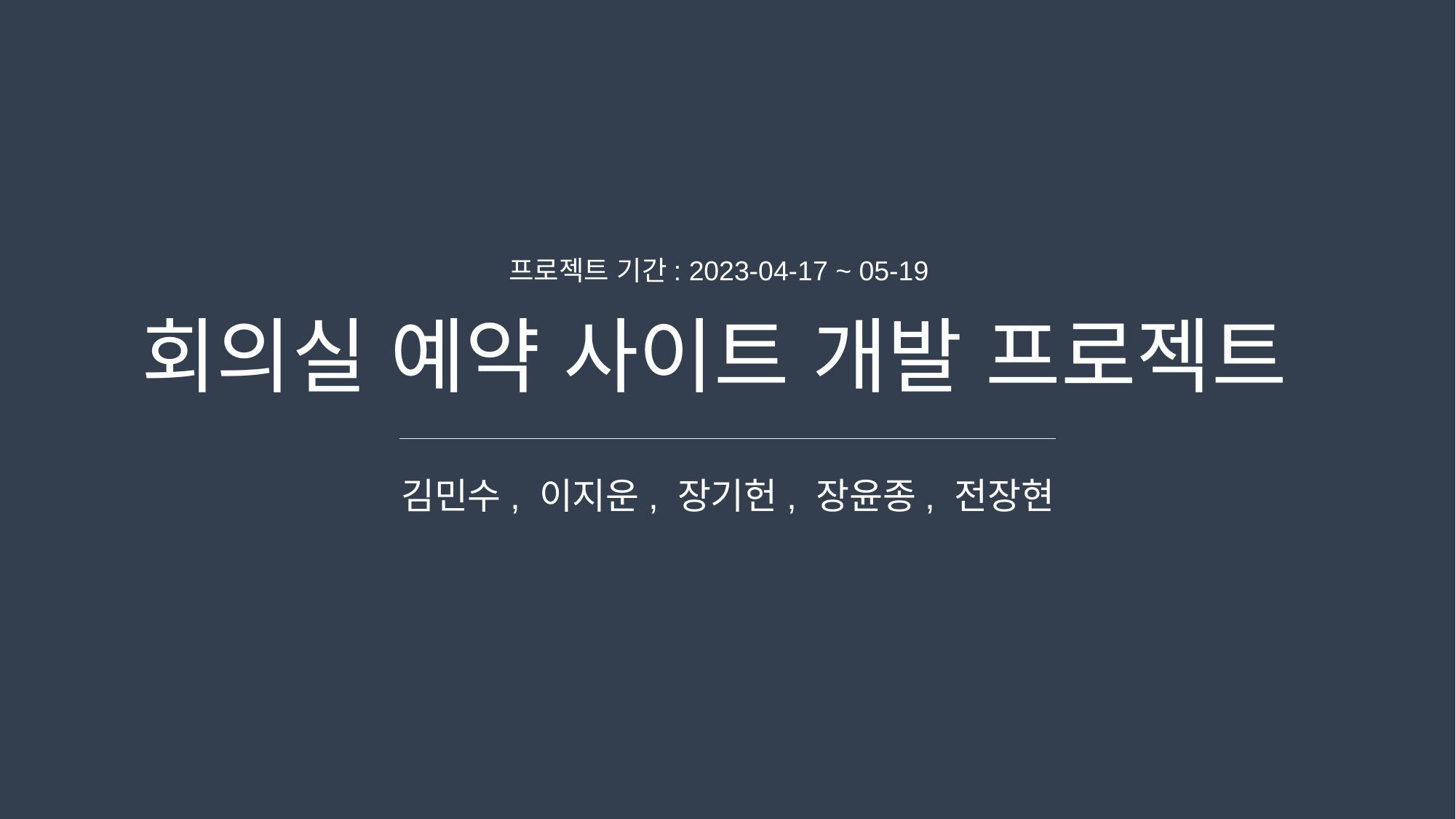

프로젝트 기간: 2023-04-17 ~ 05-19
회의실 예약 사이트 개발 프로젝트
김민수, 이지운, 장기헌, 장윤종, 전장현